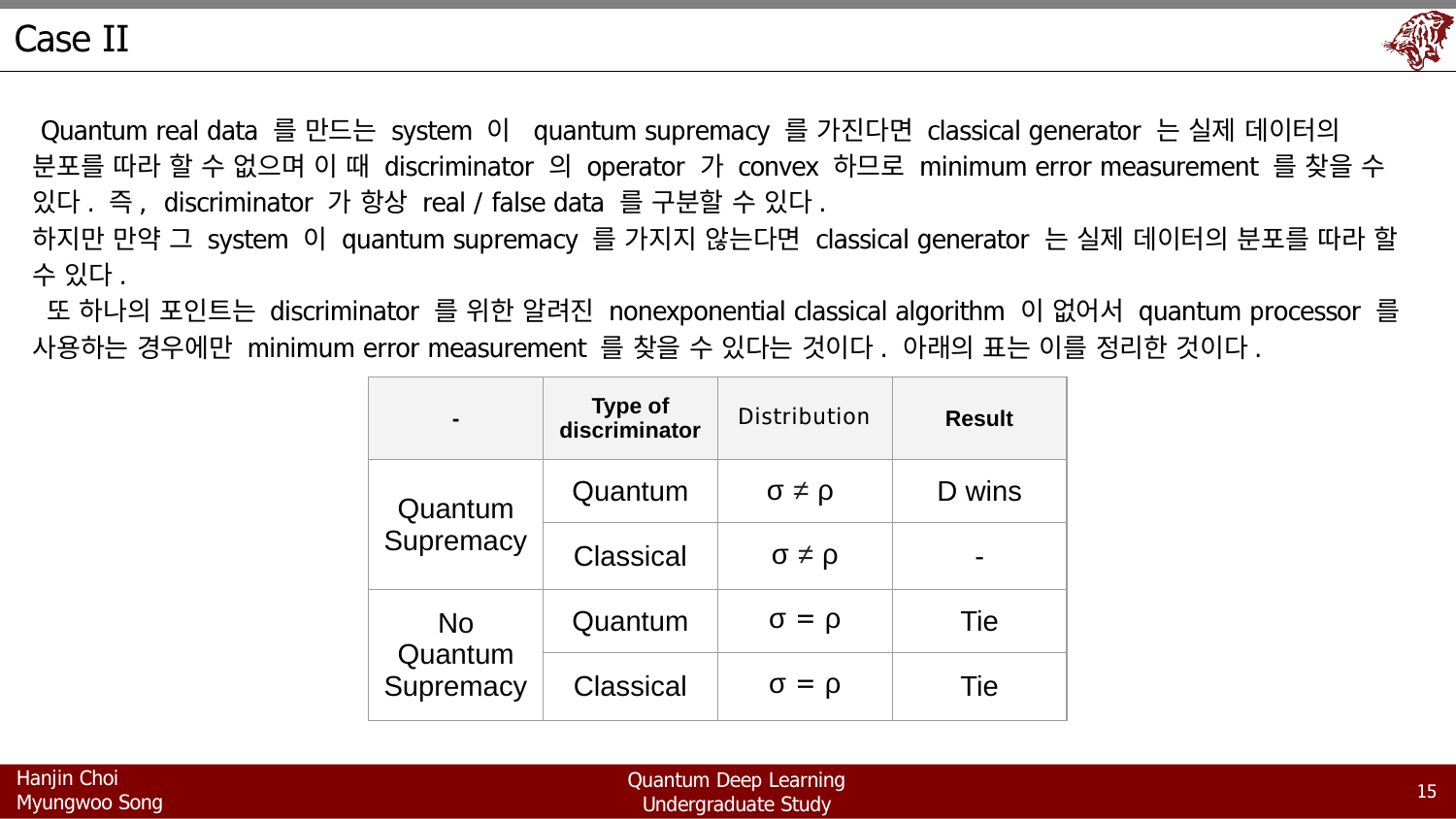

# Case II
 Quantum real data 를 만드는 system 이  quantum supremacy 를 가진다면 classical generator 는 실제 데이터의 분포를 따라 할 수 없으며 이 때 discriminator 의 operator 가 convex 하므로 minimum error measurement 를 찾을 수 있다. 즉,  discriminator 가 항상 real / false data 를 구분할 수 있다.
하지만 만약 그 system 이 quantum supremacy 를 가지지 않는다면 classical generator 는 실제 데이터의 분포를 따라 할 수 있다.
 또 하나의 포인트는 discriminator 를 위한 알려진 nonexponential classical algorithm 이 없어서 quantum processor 를 사용하는 경우에만 minimum error measurement 를 찾을 수 있다는 것이다. 아래의 표는 이를 정리한 것이다.
| - | Type of discriminator | Distribution | Result |
| --- | --- | --- | --- |
| Quantum Supremacy | Quantum | σ ≠ ρ | D wins |
|  | Classical | σ ≠ ρ | - |
| No Quantum Supremacy | Quantum | σ = ρ | Tie |
|  | Classical | σ = ρ | Tie |
15